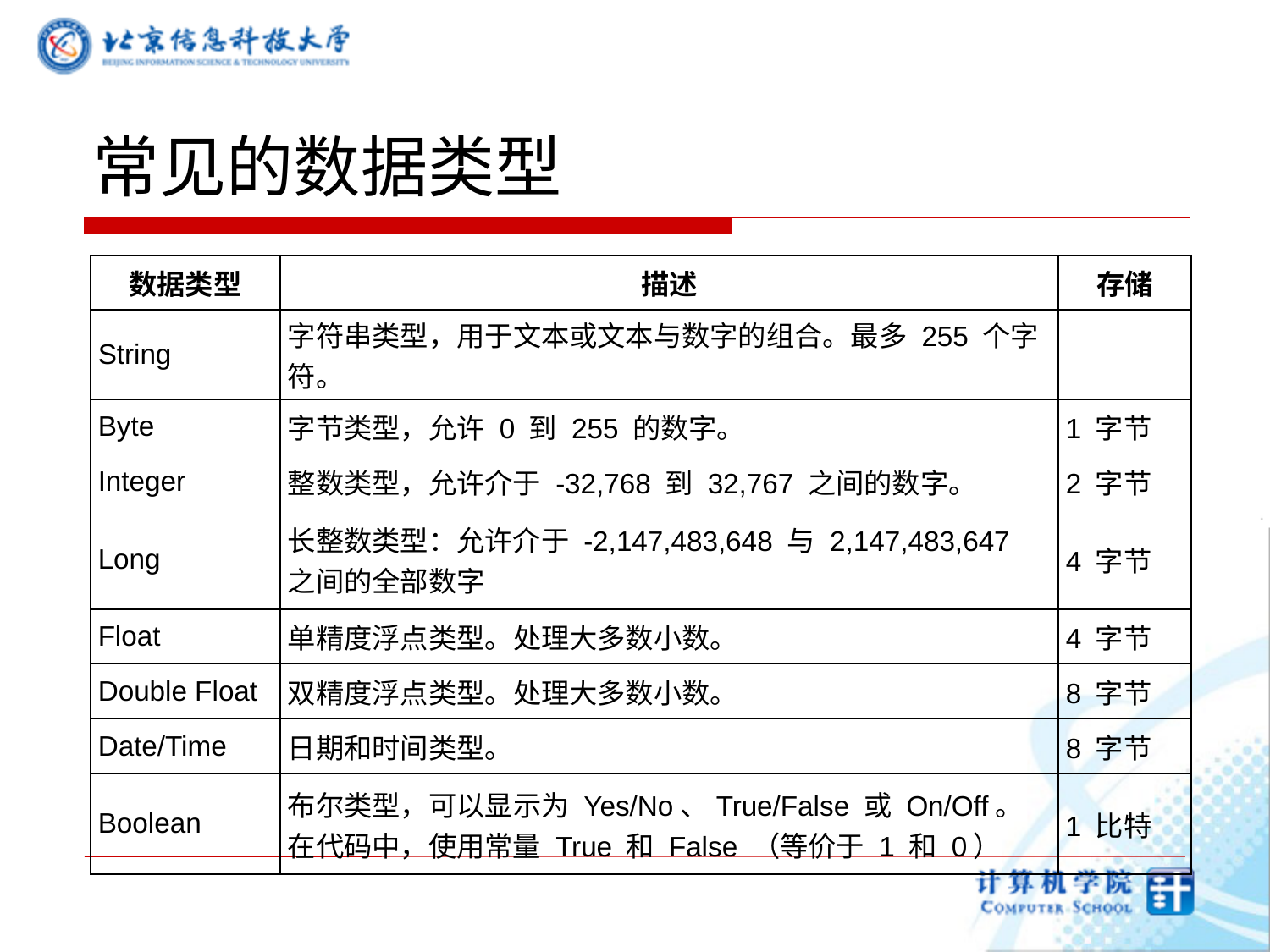

# 常见的数据类型
| 数据类型 | 描述 | 存储 |
| --- | --- | --- |
| String | 字符串类型，用于文本或文本与数字的组合。最多 255 个字符。 |  |
| Byte | 字节类型，允许 0 到 255 的数字。 | 1 字节 |
| Integer | 整数类型，允许介于 -32,768 到 32,767 之间的数字。 | 2 字节 |
| Long | 长整数类型：允许介于 -2,147,483,648 与 2,147,483,647 之间的全部数字 | 4 字节 |
| Float | 单精度浮点类型。处理大多数小数。 | 4 字节 |
| Double Float | 双精度浮点类型。处理大多数小数。 | 8 字节 |
| Date/Time | 日期和时间类型。 | 8 字节 |
| Boolean | 布尔类型，可以显示为 Yes/No、True/False 或 On/Off。 在代码中，使用常量 True 和 False （等价于 1 和 0） | 1 比特 |